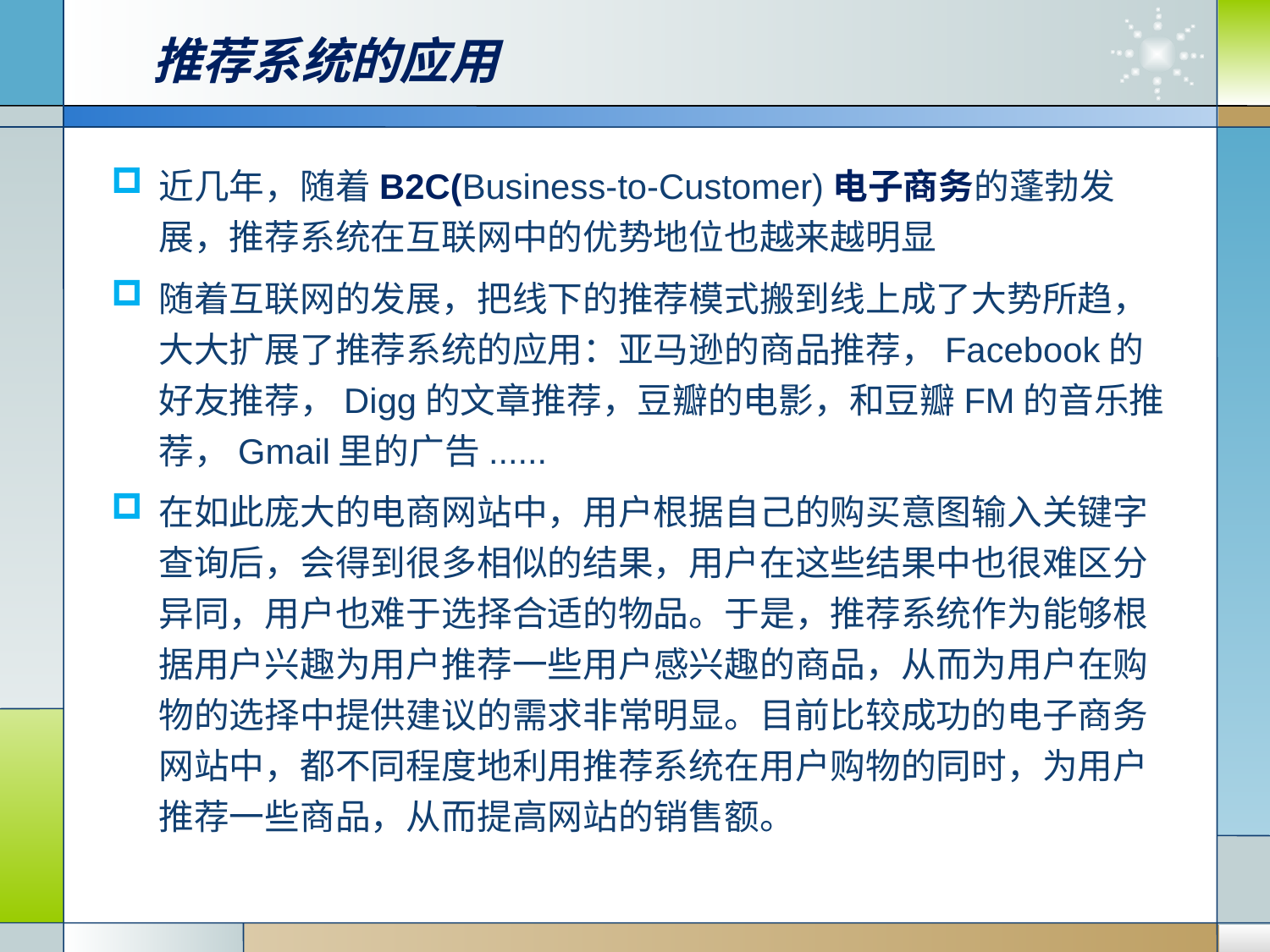

# 推荐系统的应用
近几年，随着B2C(Business-to-Customer)电子商务的蓬勃发展，推荐系统在互联网中的优势地位也越来越明显
随着互联网的发展，把线下的推荐模式搬到线上成了大势所趋，大大扩展了推荐系统的应用：亚马逊的商品推荐，Facebook的好友推荐，Digg的文章推荐，豆瓣的电影，和豆瓣FM的音乐推荐，Gmail里的广告......
在如此庞大的电商网站中，用户根据自己的购买意图输入关键字查询后，会得到很多相似的结果，用户在这些结果中也很难区分异同，用户也难于选择合适的物品。于是，推荐系统作为能够根据用户兴趣为用户推荐一些用户感兴趣的商品，从而为用户在购物的选择中提供建议的需求非常明显。目前比较成功的电子商务网站中，都不同程度地利用推荐系统在用户购物的同时，为用户推荐一些商品，从而提高网站的销售额。